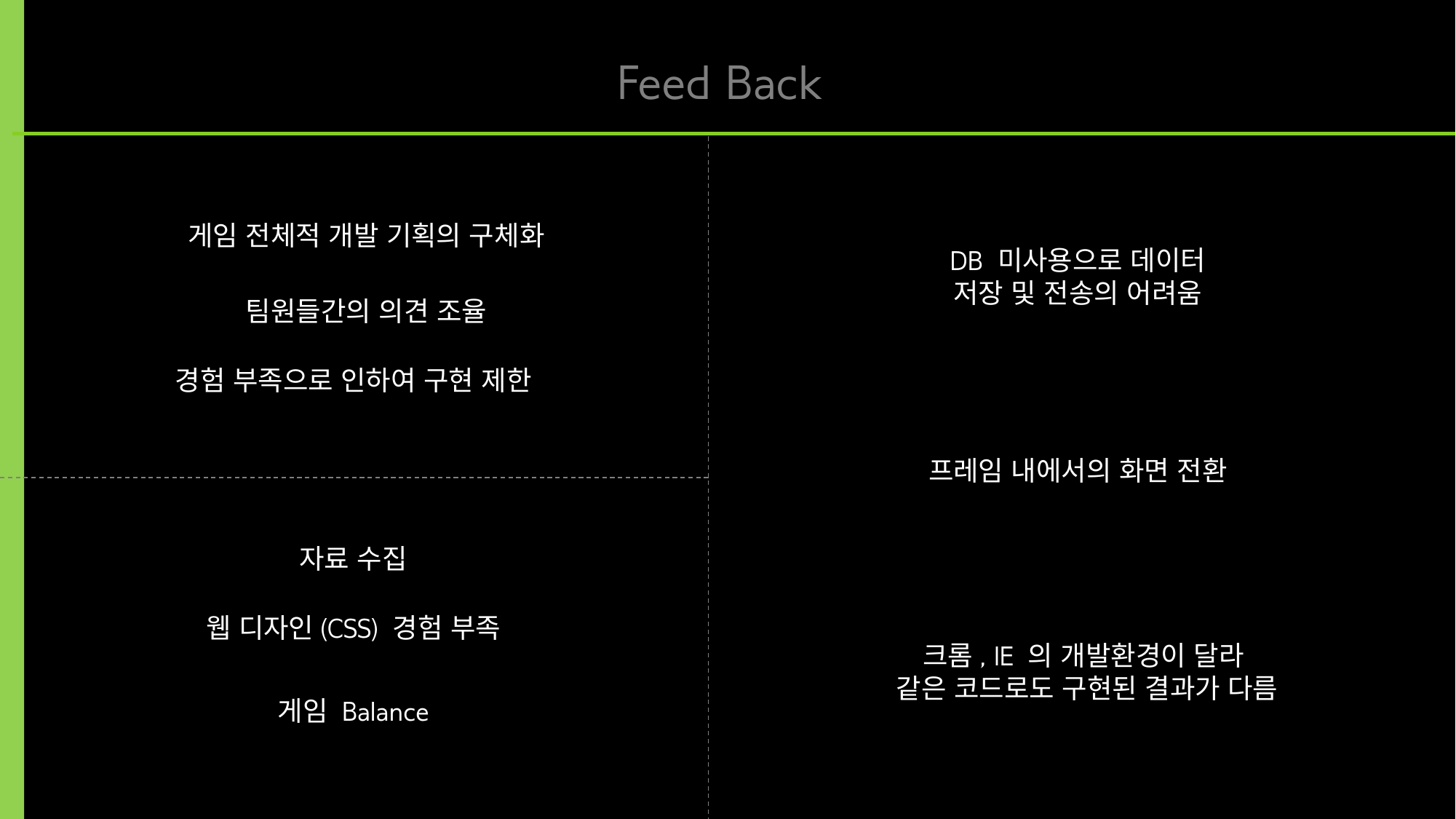

Feed Back
게임 전체적 개발 기획의 구체화
DB 미사용으로 데이터
저장 및 전송의 어려움
팀원들간의 의견 조율
경험 부족으로 인하여 구현 제한
프레임 내에서의 화면 전환
자료 수집
웹 디자인(CSS) 경험 부족
크롬, IE 의 개발환경이 달라
같은 코드로도 구현된 결과가 다름
게임 Balance